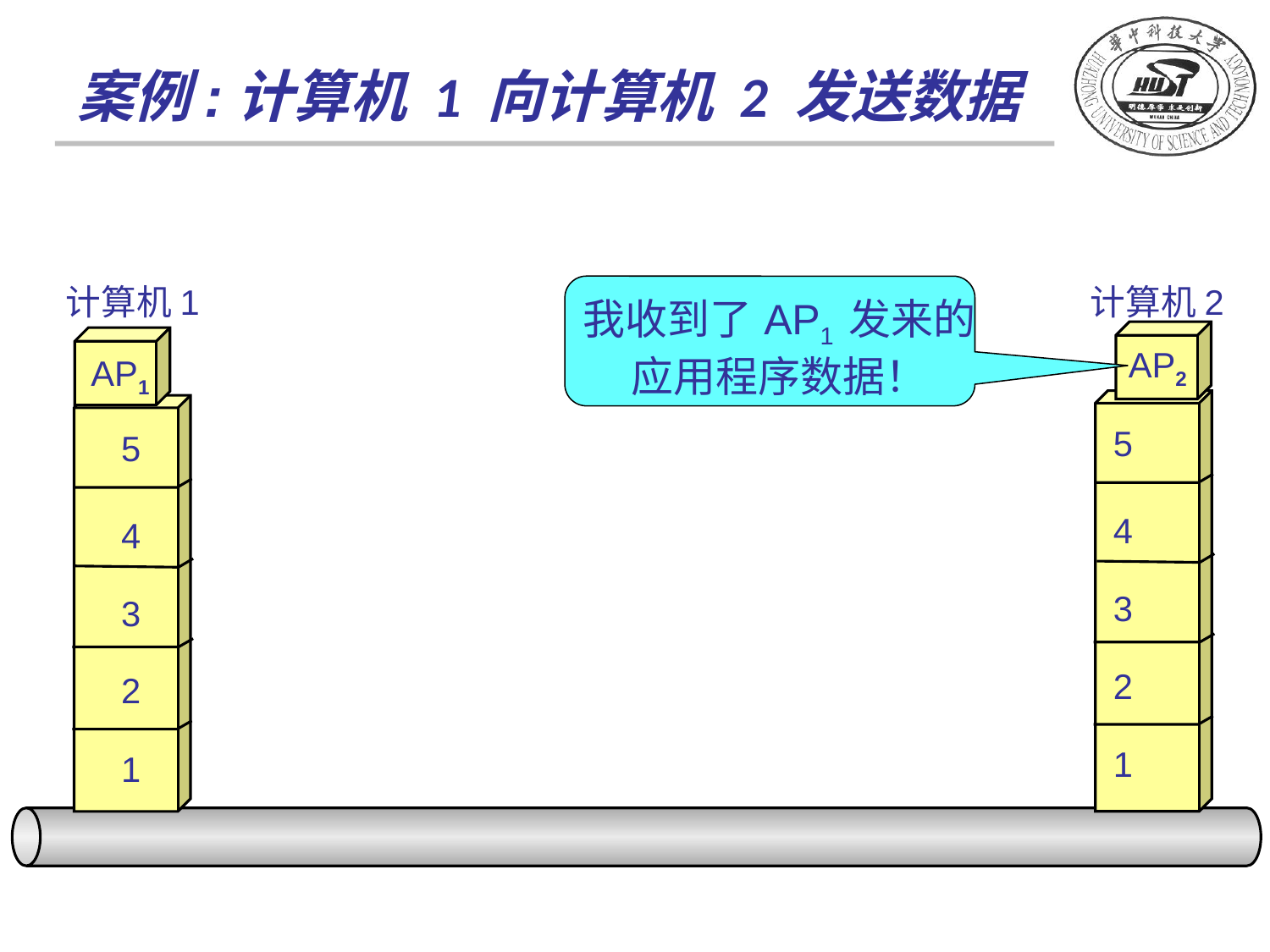

# 案例:计算机 1 向计算机 2 发送数据

计算机 1
计算机 2

我收到了 AP1 发来的
应用程序数据！

AP2
AP1

5
5

4
4

3
3

2
2

1
1